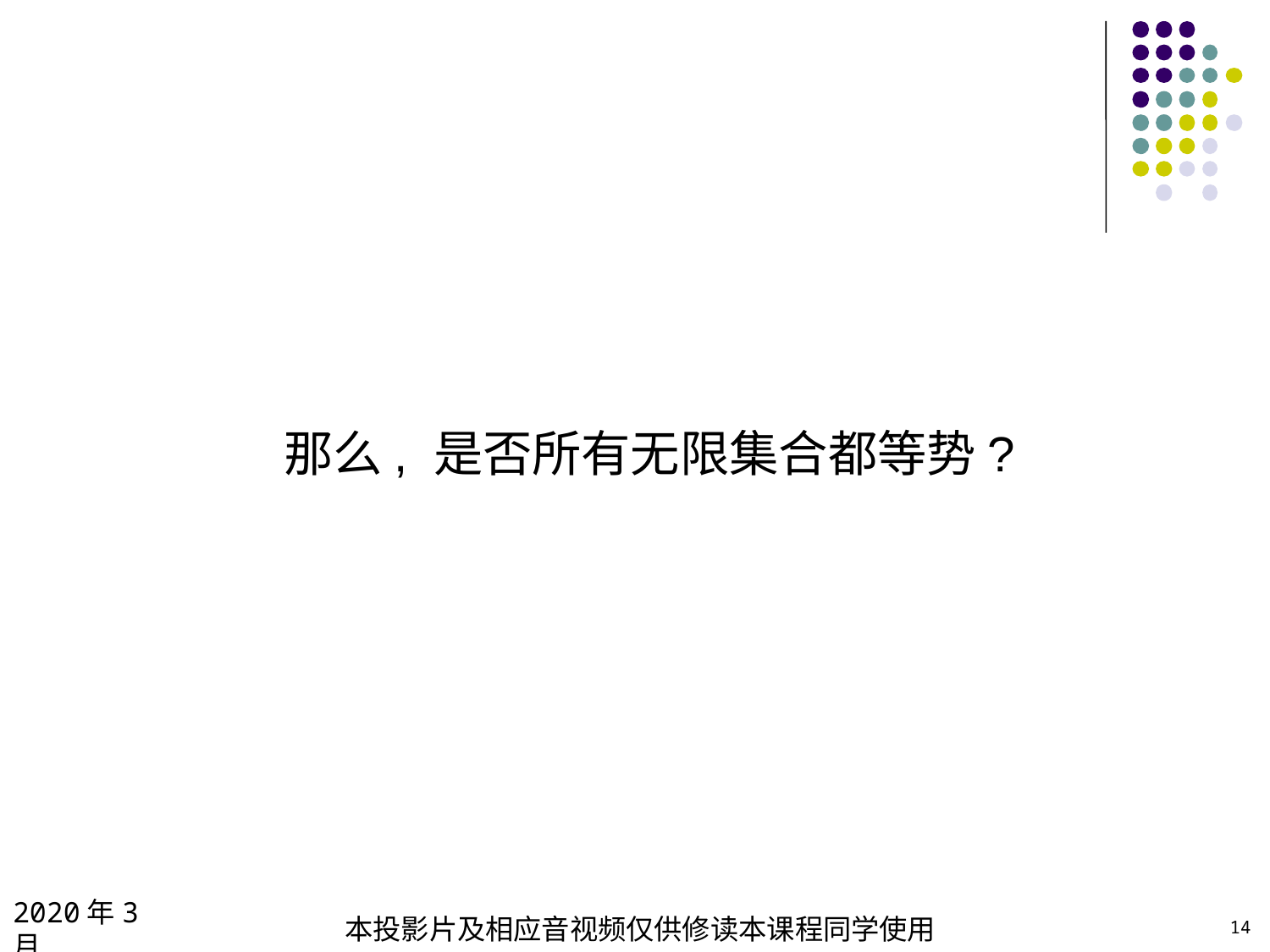

那么, 是否所有无限集合都等势?
2020年3月
本投影片及相应音视频仅供修读本课程同学使用
14